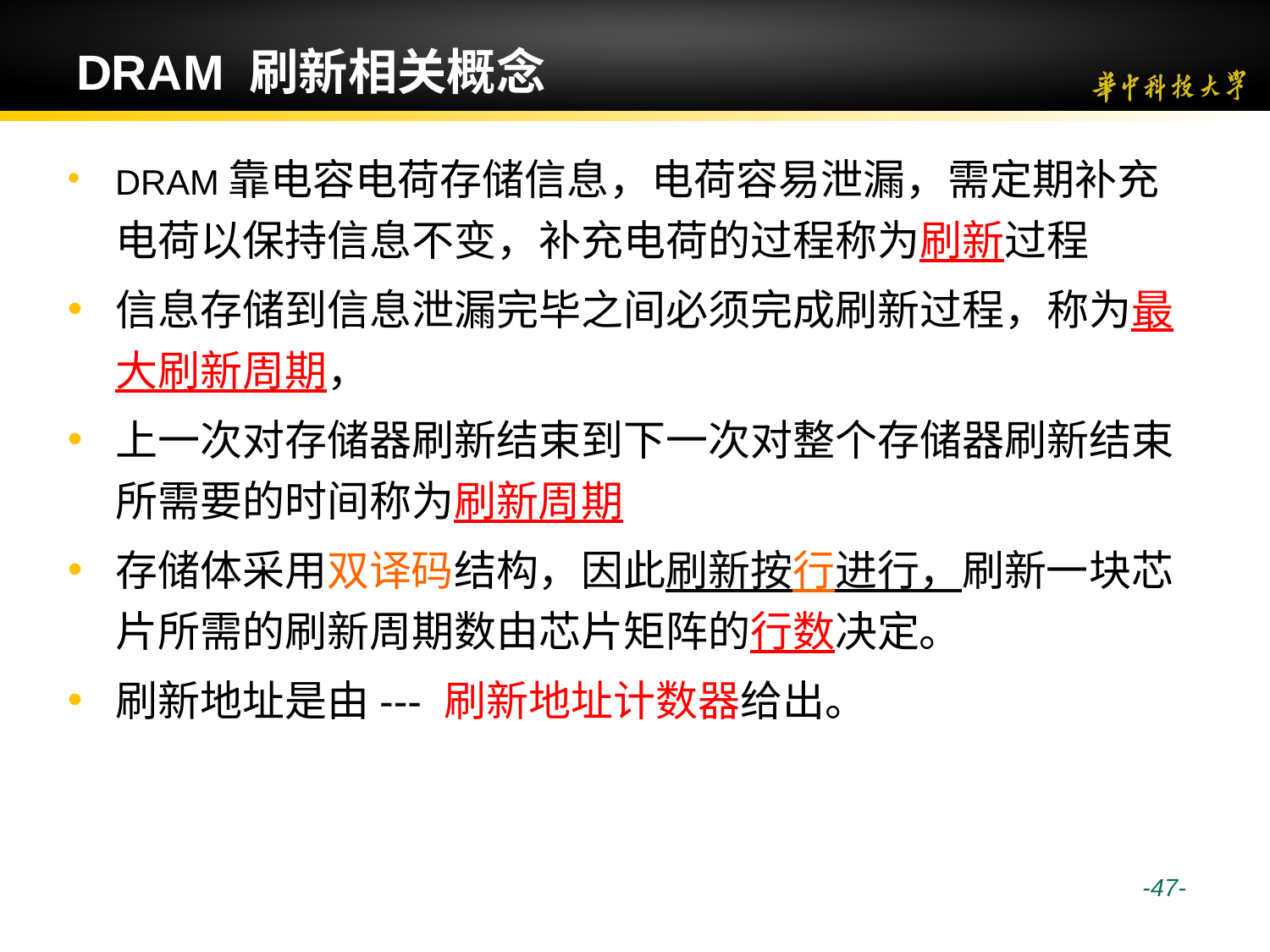

# DRAM 刷新相关概念
DRAM靠电容电荷存储信息，电荷容易泄漏，需定期补充电荷以保持信息不变，补充电荷的过程称为刷新过程
信息存储到信息泄漏完毕之间必须完成刷新过程，称为最大刷新周期，
上一次对存储器刷新结束到下一次对整个存储器刷新结束所需要的时间称为刷新周期
存储体采用双译码结构，因此刷新按行进行，刷新一块芯片所需的刷新周期数由芯片矩阵的行数决定。
刷新地址是由--- 刷新地址计数器给出。

 -47-